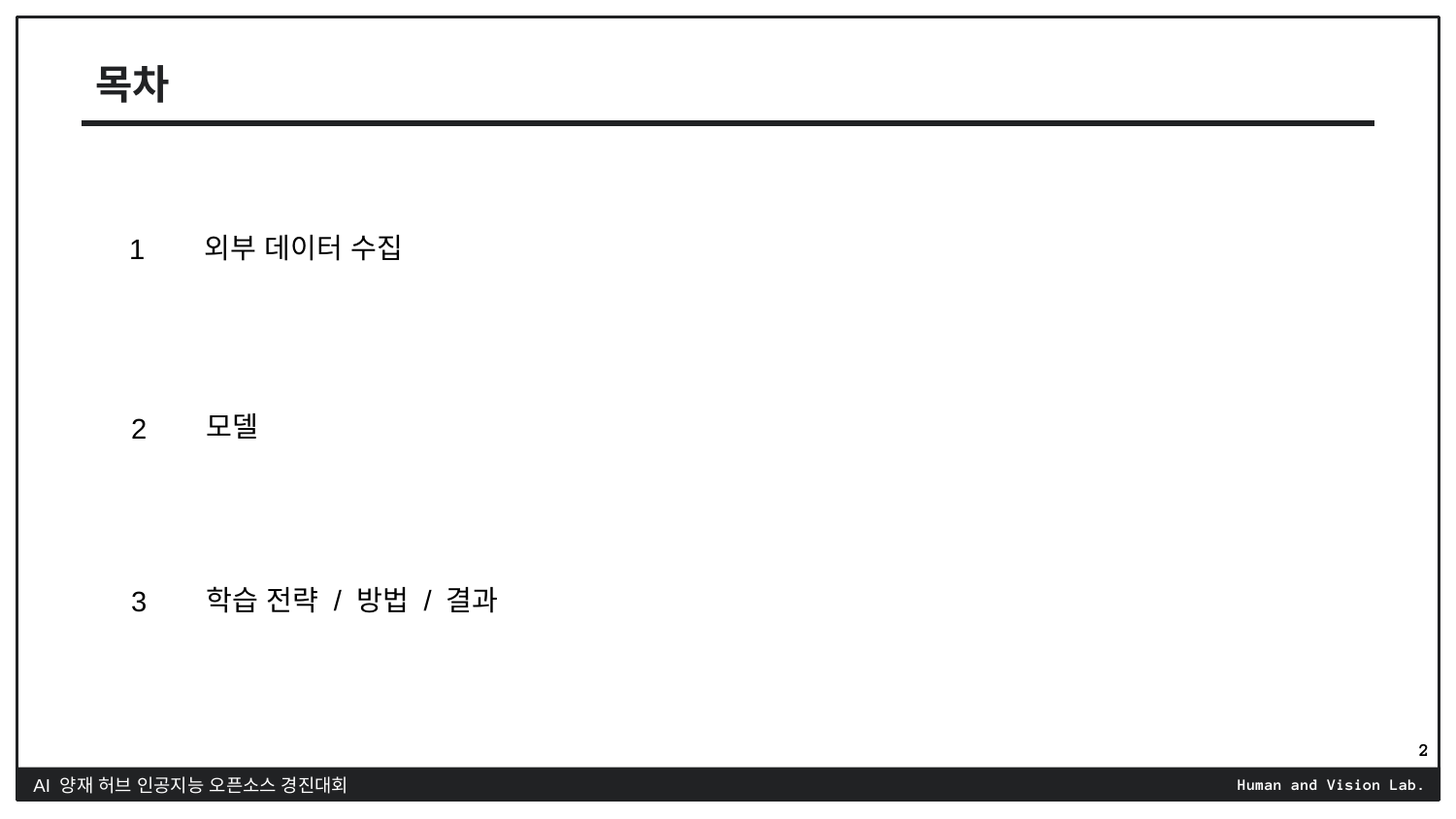

# 목차
외부 데이터 수집
1
모델
2
학습 전략 / 방법 / 결과
3
2

AI 양재 허브 인공지능 오픈소스 경진대회